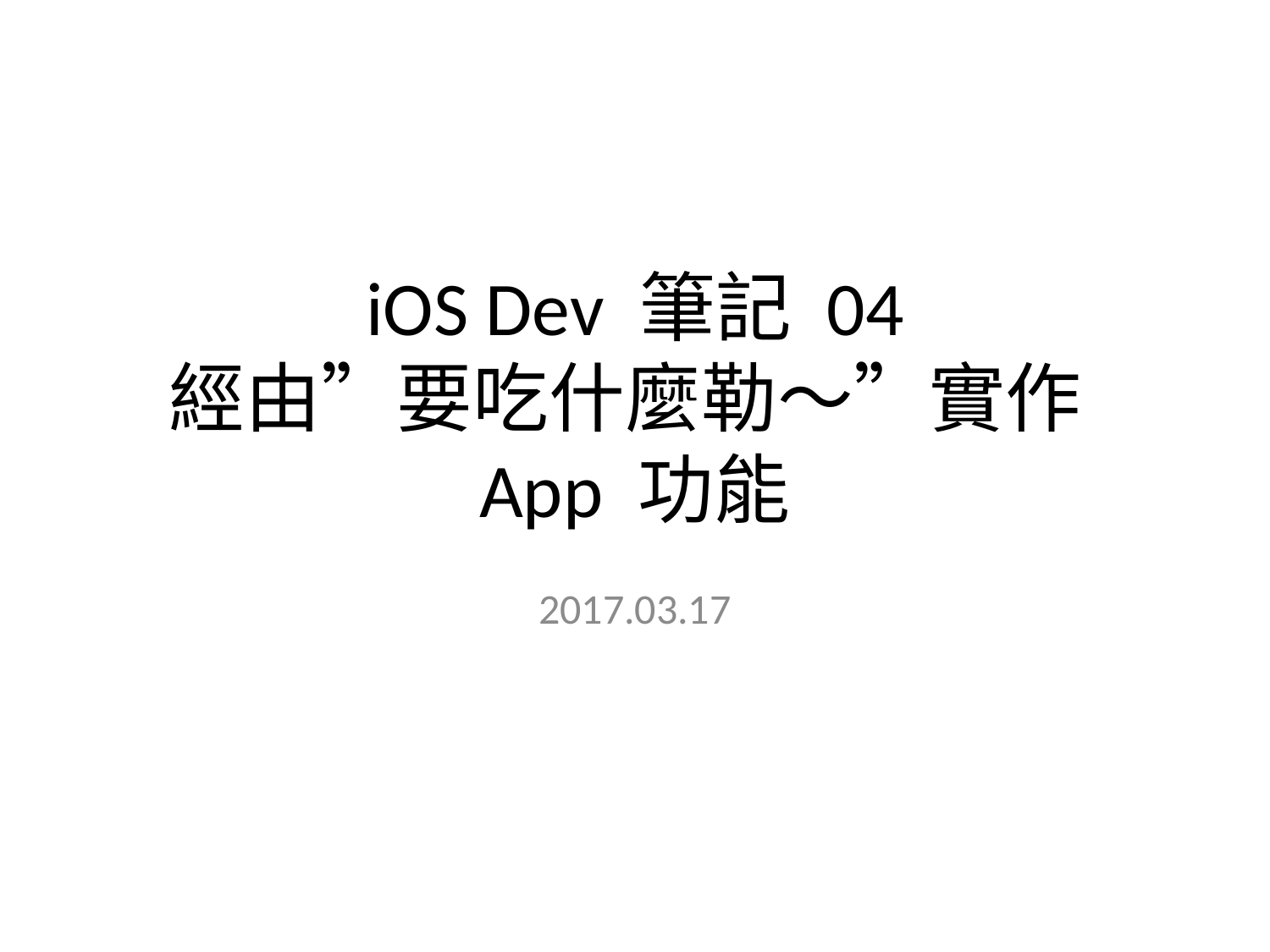

# iOS Dev 筆記 04 經由”要吃什麼勒～”實作App 功能
2017.03.17